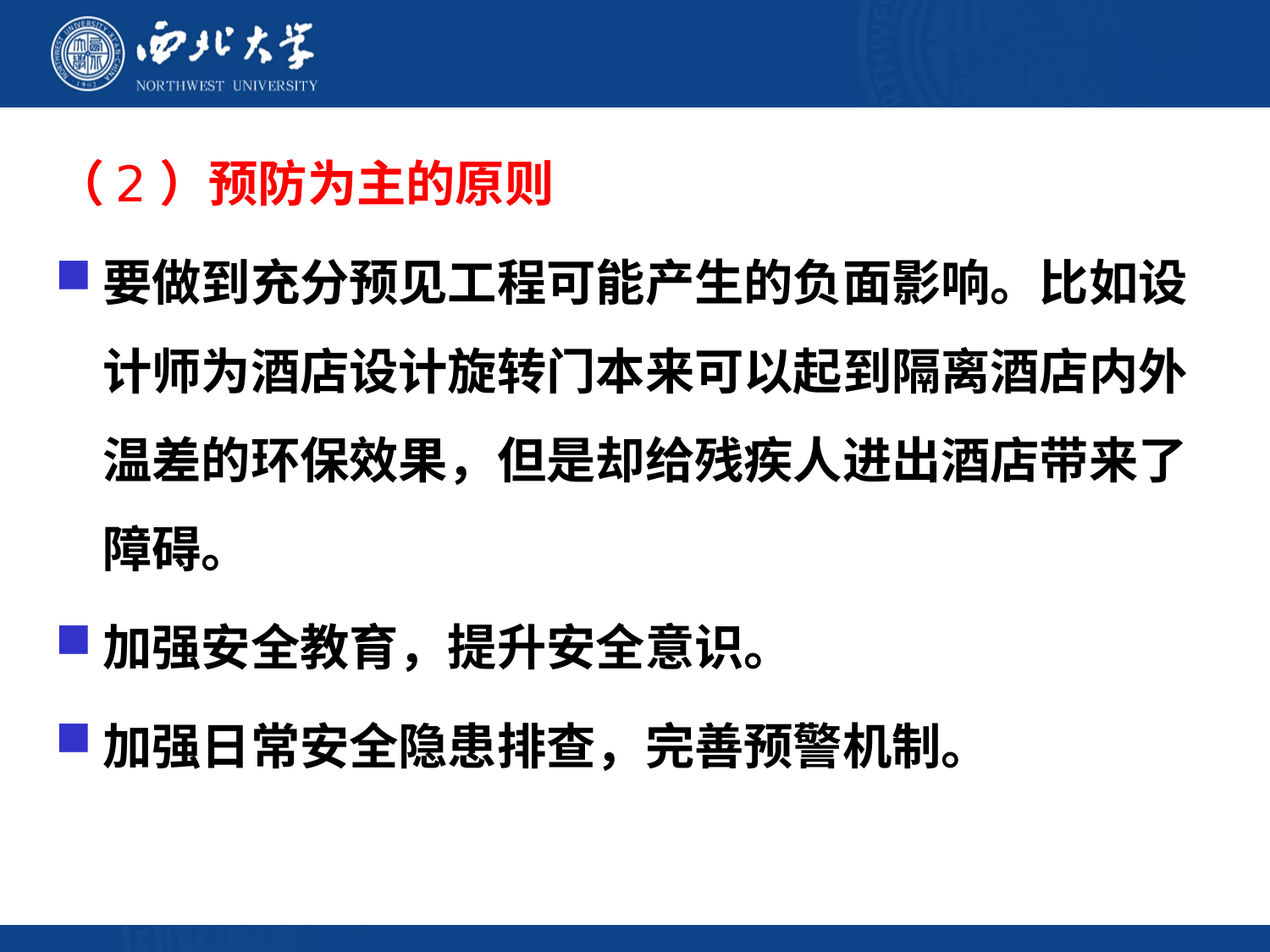

（2）预防为主的原则
要做到充分预见工程可能产生的负面影响。比如设计师为酒店设计旋转门本来可以起到隔离酒店内外温差的环保效果，但是却给残疾人进出酒店带来了障碍。
加强安全教育，提升安全意识。
加强日常安全隐患排查，完善预警机制。